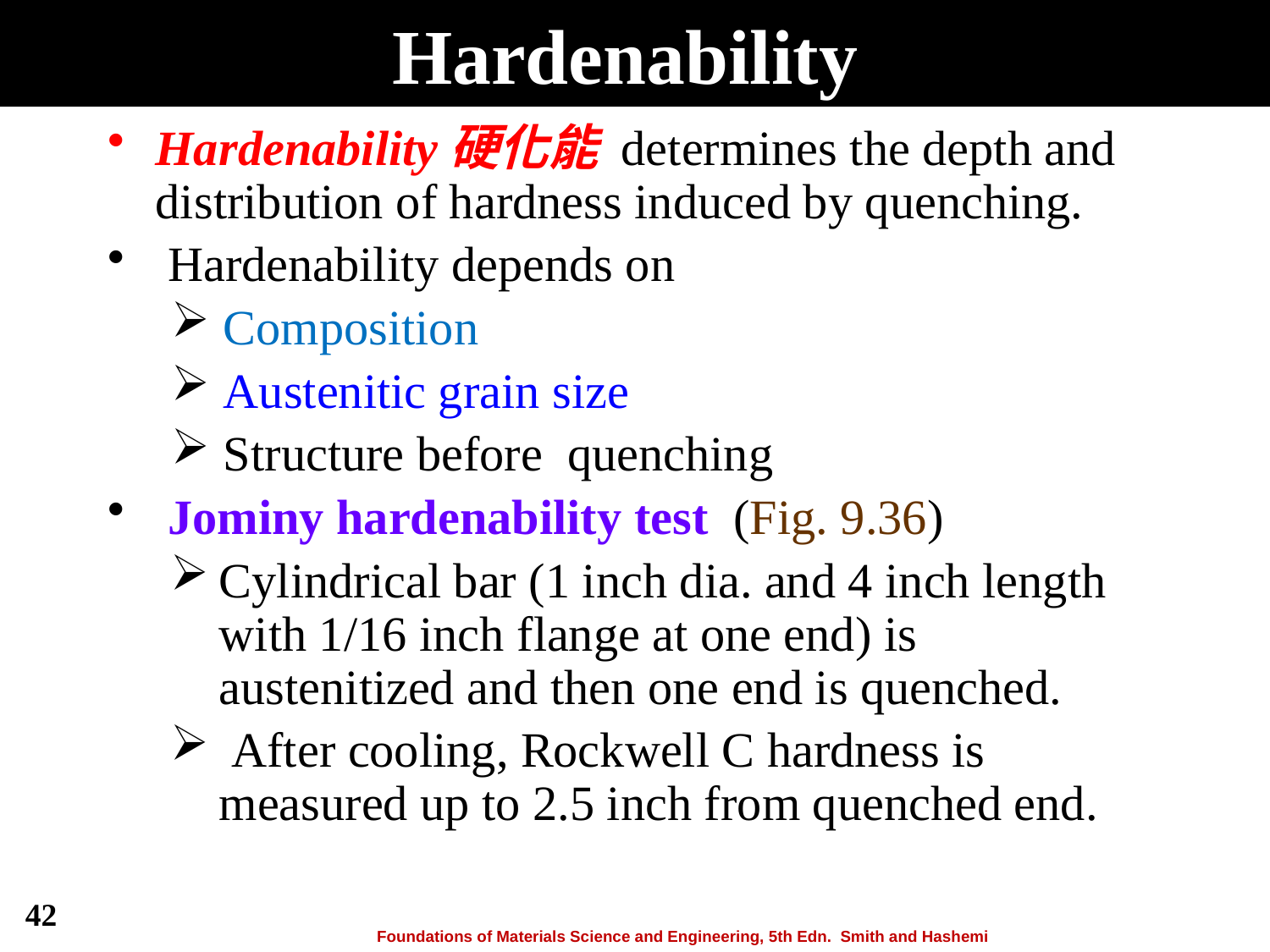

Hardenability
Hardenability硬化能 determines the depth and distribution of hardness induced by quenching.
 Hardenability depends on
 Composition
 Austenitic grain size
 Structure before  quenching
 Jominy hardenability test  (Fig. 9.36)
Cylindrical bar (1 inch dia. and 4 inch length with 1/16 inch flange at one end) is austenitized and then one end is quenched.
 After cooling, Rockwell C hardness is measured up to 2.5 inch from quenched end.

42